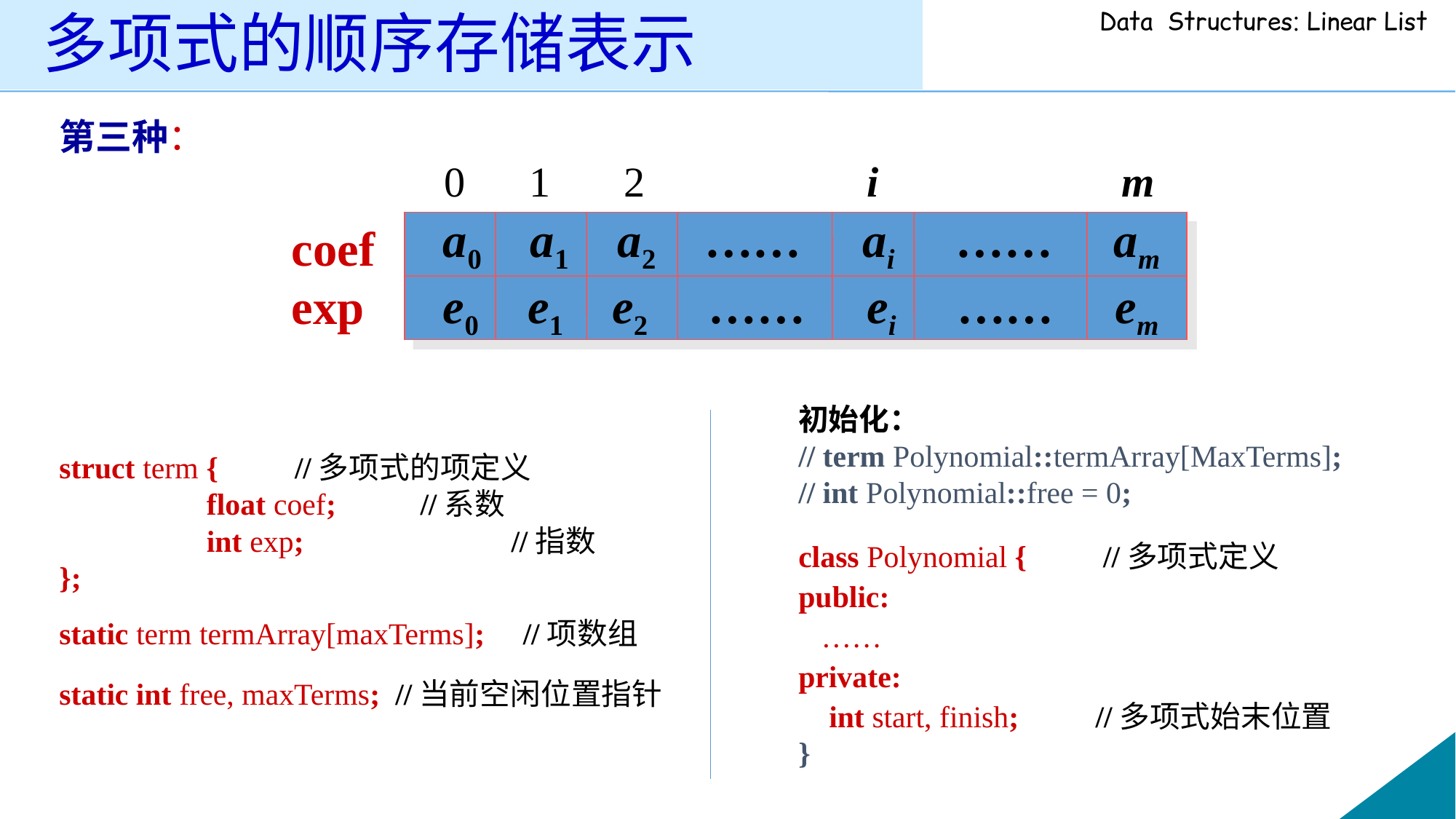

# 多项式的顺序存储表示
第三种：

struct term {          //多项式的项定义
	     float coef;           //系数
	     int exp;		  //指数
};

static term termArray[maxTerms];     //项数组
static int free, maxTerms;  //当前空闲位置指针
0      1       2                     i                       m
a0    a1    a2    ……     ai     ……     am
e0    e1    e2     ……     ei     ……     em
coef
exp

初始化：
// term Polynomial::termArray[MaxTerms];
// int Polynomial::free = 0;

class Polynomial {          //多项式定义
public:
   ……
private:
    int start, finish;          //多项式始末位置
}